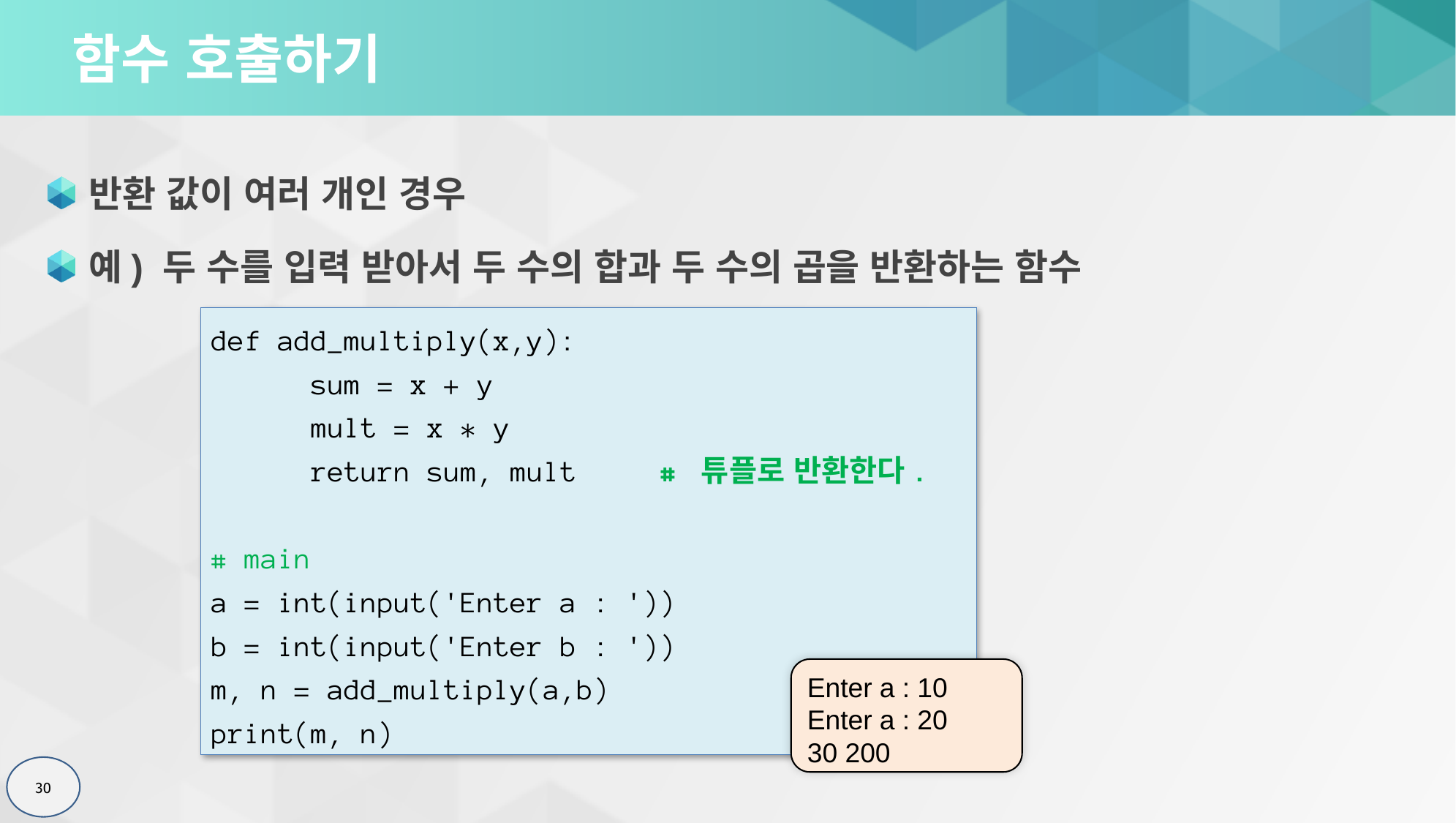

# 함수 호출하기
반환 값이 여러 개인 경우
예) 두 수를 입력 받아서 두 수의 합과 두 수의 곱을 반환하는 함수
def add_multiply(x,y):
      sum = x + y
      mult = x * y
      return sum, mult     # 튜플로 반환한다.

# main
a = int(input('Enter a : '))
b = int(input('Enter b : '))
m, n = add_multiply(a,b)
print(m, n)
Enter a : 10
Enter a : 20
30 200